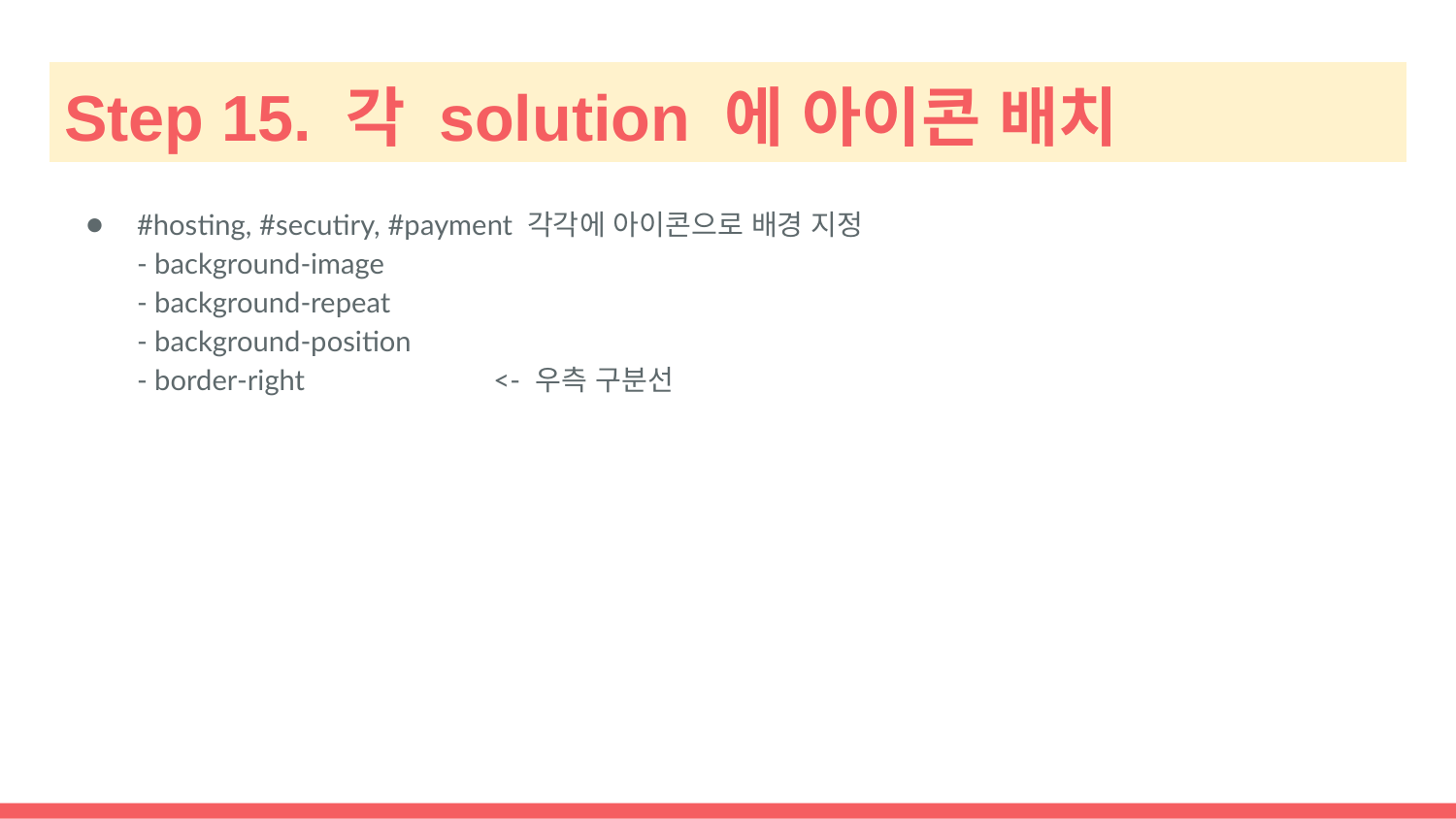

# Step 15. 각 solution 에 아이콘 배치
#hosting, #secutiry, #payment 각각에 아이콘으로 배경 지정
- background-image
- background-repeat
- background-position
- border-right                          <- 우측 구분선